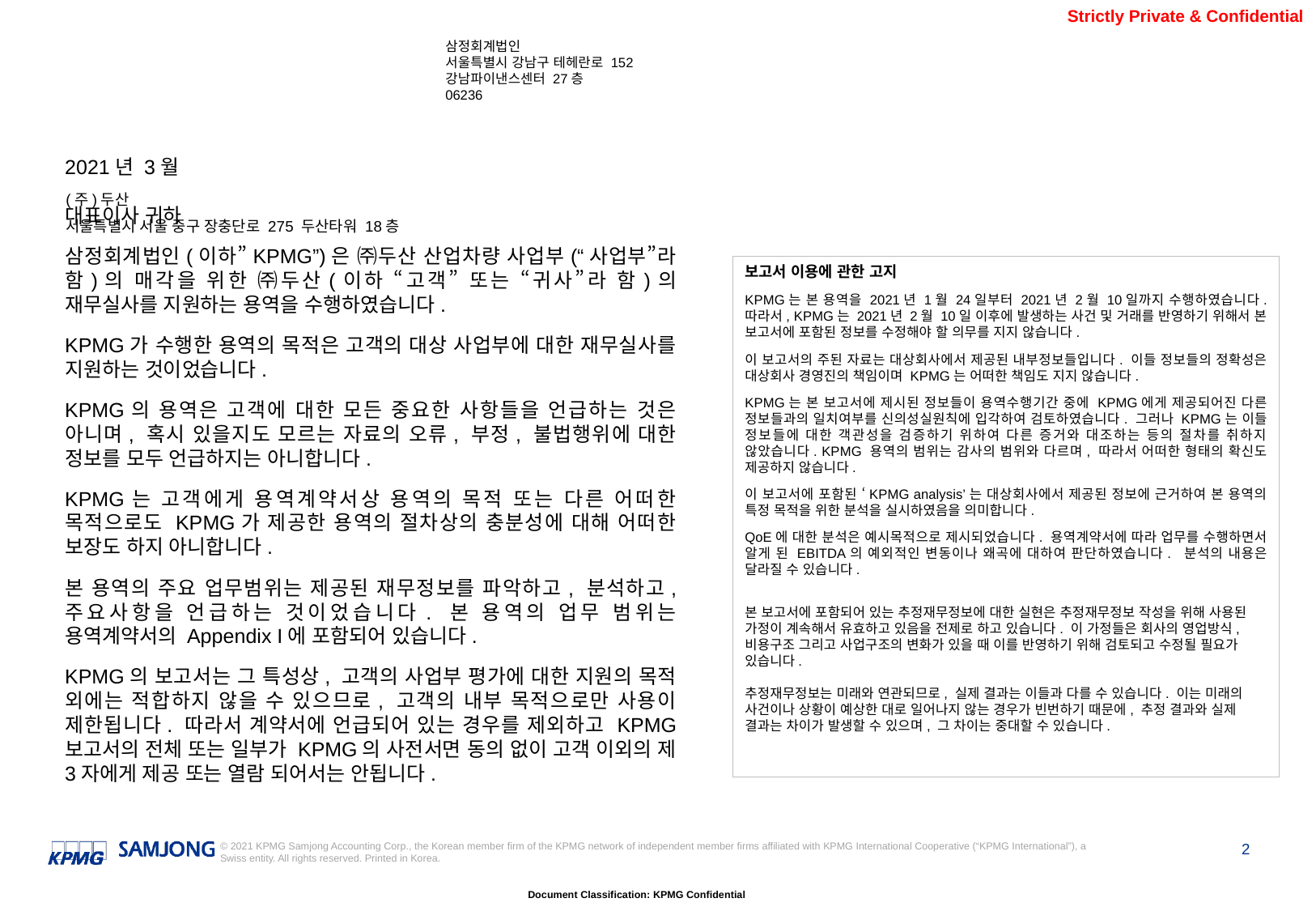

삼정회계법인
서울특별시 강남구 테헤란로 152
강남파이낸스센터 27층
06236

(주)두산
서울특별시 서울 중구 장충단로 275 두산타워 18층

2021년 3월

대표이사 귀하
삼정회계법인(이하”KPMG”)은 ㈜두산 산업차량 사업부(“사업부”라 함)의 매각을 위한 ㈜두산(이하 “고객” 또는 “귀사”라 함)의 재무실사를 지원하는 용역을 수행하였습니다.
KPMG가 수행한 용역의 목적은 고객의 대상 사업부에 대한 재무실사를 지원하는 것이었습니다.
KPMG의 용역은 고객에 대한 모든 중요한 사항들을 언급하는 것은 아니며, 혹시 있을지도 모르는 자료의 오류, 부정, 불법행위에 대한 정보를 모두 언급하지는 아니합니다.
KPMG는 고객에게 용역계약서상 용역의 목적 또는 다른 어떠한 목적으로도 KPMG가 제공한 용역의 절차상의 충분성에 대해 어떠한 보장도 하지 아니합니다.
본 용역의 주요 업무범위는 제공된 재무정보를 파악하고, 분석하고, 주요사항을 언급하는 것이었습니다. 본 용역의 업무 범위는 용역계약서의 Appendix I에 포함되어 있습니다.
KPMG의 보고서는 그 특성상, 고객의 사업부 평가에 대한 지원의 목적 외에는 적합하지 않을 수 있으므로, 고객의 내부 목적으로만 사용이 제한됩니다. 따라서 계약서에 언급되어 있는 경우를 제외하고 KPMG 보고서의 전체 또는 일부가 KPMG의 사전서면 동의 없이 고객 이외의 제 3자에게 제공 또는 열람 되어서는 안됩니다.
보고서 이용에 관한 고지
KPMG는 본 용역을 2021년 1월 24일부터 2021년 2월 10일까지 수행하였습니다. 따라서, KPMG는 2021년 2월 10일 이후에 발생하는 사건 및 거래를 반영하기 위해서 본 보고서에 포함된 정보를 수정해야 할 의무를 지지 않습니다.
이 보고서의 주된 자료는 대상회사에서 제공된 내부정보들입니다. 이들 정보들의 정확성은 대상회사 경영진의 책임이며 KPMG는 어떠한 책임도 지지 않습니다.
KPMG는 본 보고서에 제시된 정보들이 용역수행기간 중에 KPMG에게 제공되어진 다른 정보들과의 일치여부를 신의성실원칙에 입각하여 검토하였습니다. 그러나 KPMG는 이들 정보들에 대한 객관성을 검증하기 위하여 다른 증거와 대조하는 등의 절차를 취하지 않았습니다. KPMG 용역의 범위는 감사의 범위와 다르며, 따라서 어떠한 형태의 확신도 제공하지 않습니다.
이 보고서에 포함된 ‘KPMG analysis’는 대상회사에서 제공된 정보에 근거하여 본 용역의 특정 목적을 위한 분석을 실시하였음을 의미합니다.
QoE에 대한 분석은 예시목적으로 제시되었습니다. 용역계약서에 따라 업무를 수행하면서 알게 된 EBITDA의 예외적인 변동이나 왜곡에 대하여 판단하였습니다.  분석의 내용은 달라질 수 있습니다.

본 보고서에 포함되어 있는 추정재무정보에 대한 실현은 추정재무정보 작성을 위해 사용된 가정이 계속해서 유효하고 있음을 전제로 하고 있습니다. 이 가정들은 회사의 영업방식, 비용구조 그리고 사업구조의 변화가 있을 때 이를 반영하기 위해 검토되고 수정될 필요가 있습니다.

추정재무정보는 미래와 연관되므로, 실제 결과는 이들과 다를 수 있습니다. 이는 미래의 사건이나 상황이 예상한 대로 일어나지 않는 경우가 빈번하기 때문에, 추정 결과와 실제 결과는 차이가 발생할 수 있으며, 그 차이는 중대할 수 있습니다.